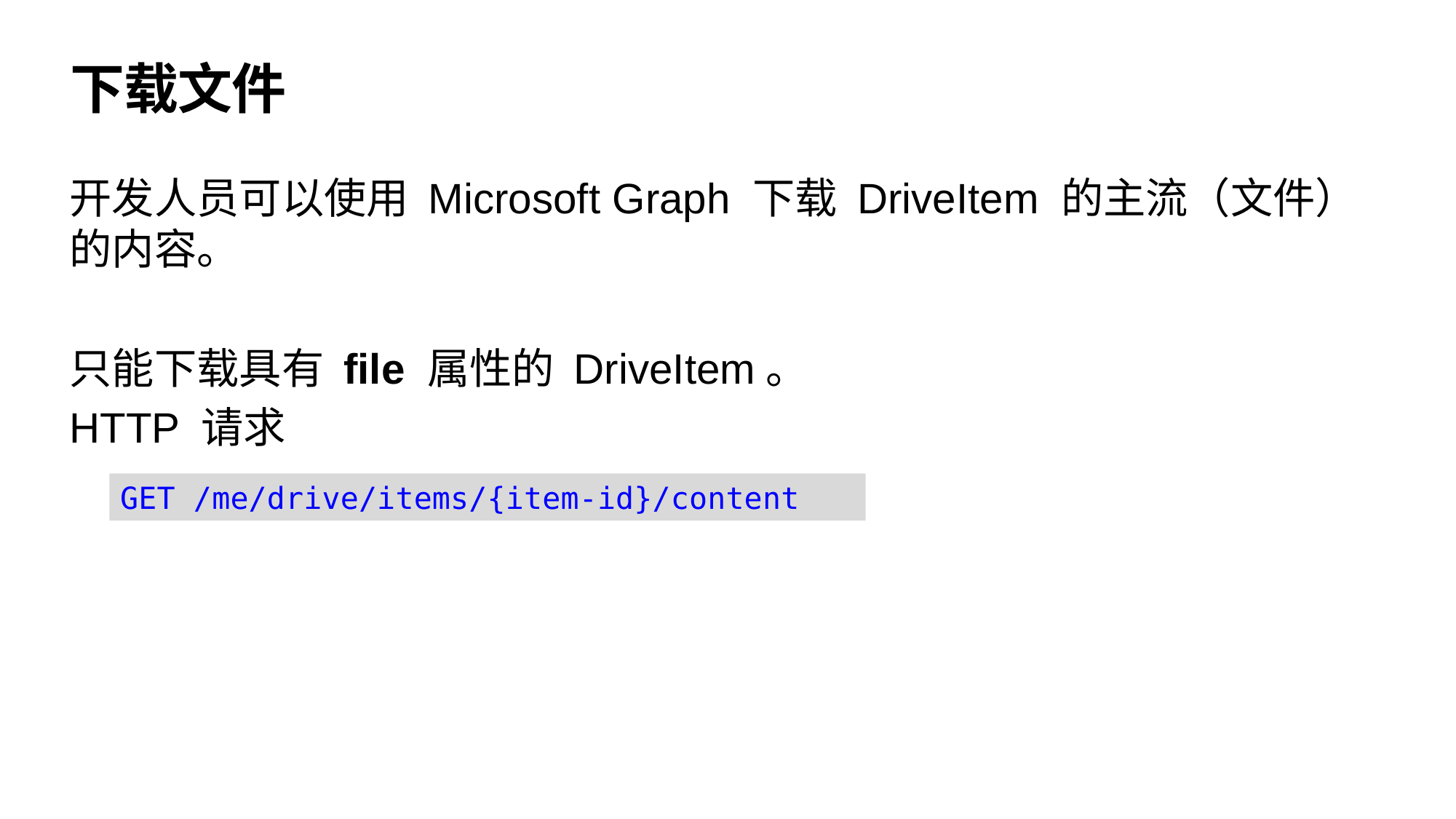

# 下载文件
开发人员可以使用 Microsoft Graph 下载 DriveItem 的主流（文件）的内容。

只能下载具有 file 属性的 DriveItem。
HTTP 请求

GET /me/drive/items/{item-id}/content